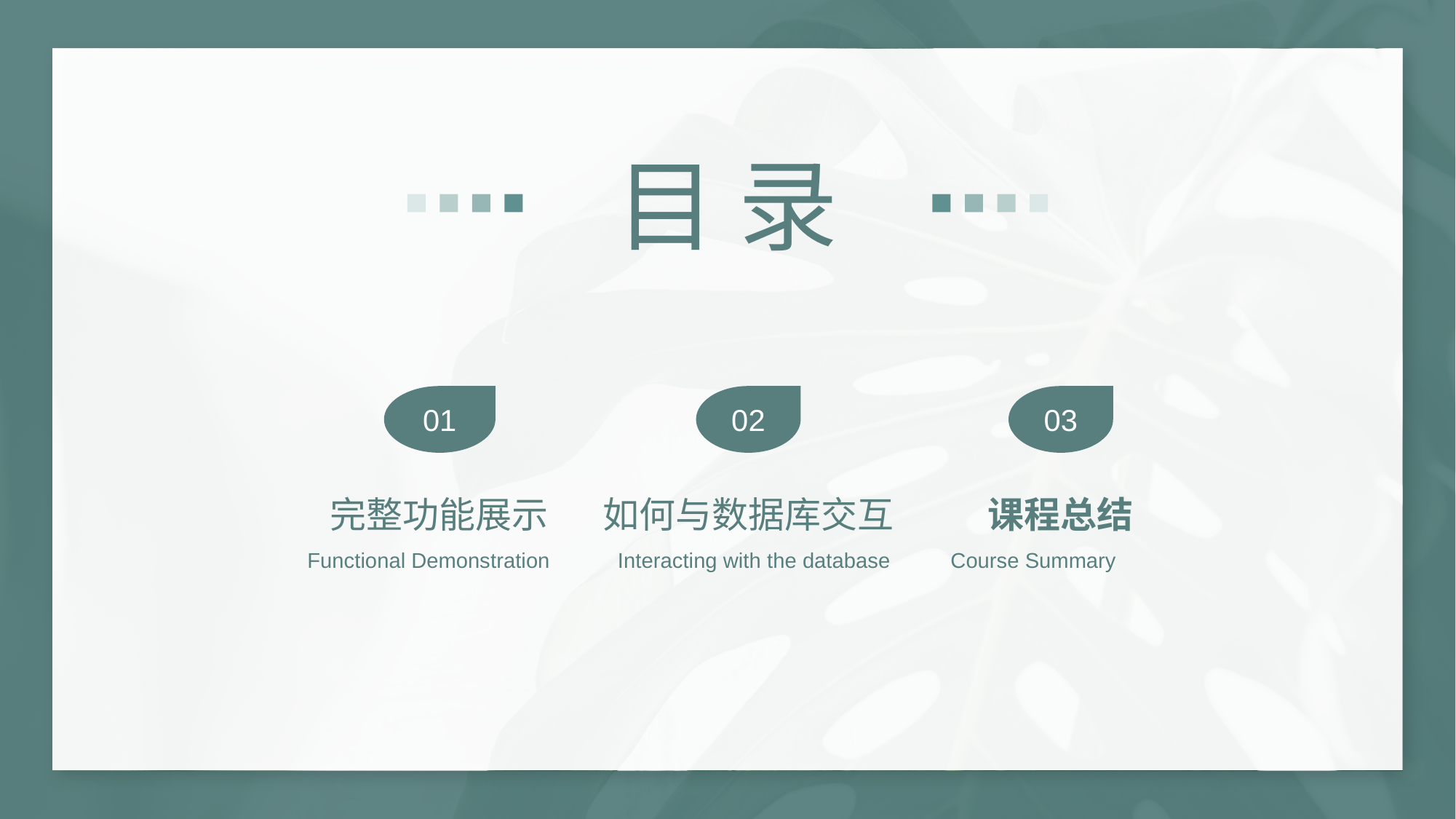

目 录

01
完整功能展示

Functional Demonstration
02
如何与数据库交互
Interacting with the database
03
课程总结
Course Summary